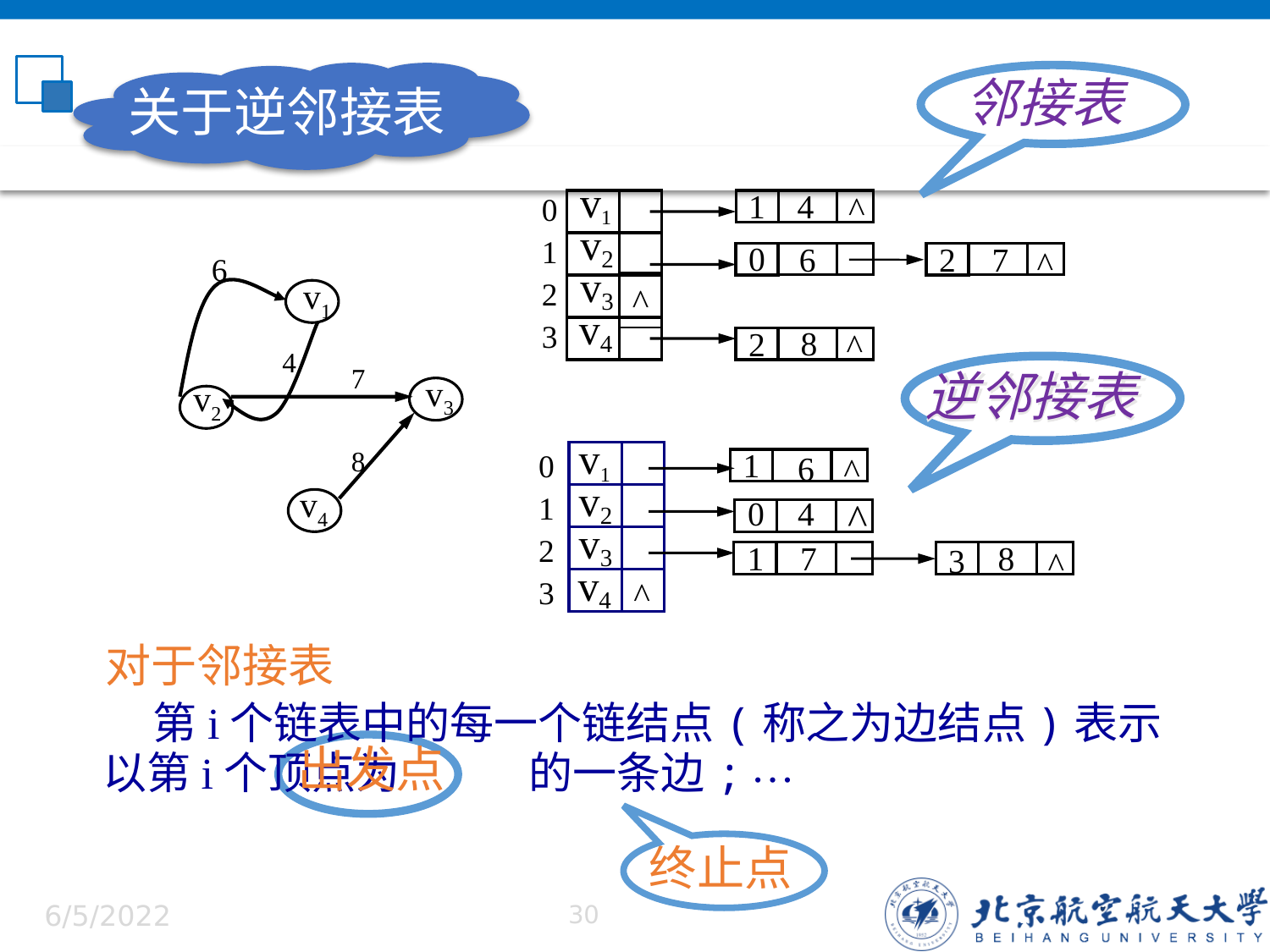

关于逆邻接表
邻接表

v1
1
4
^
0
1
2
3

v2

0
6
2
7
^

v3

^
v4
8
2
^

6
v1

4
7
v3
v2

8
v4

逆邻接表
v1
1
0
1
2
3
6
^

v2

0
4
^

v3

1
7
8
3
^

v4

^
对于邻接表
    第i个链表中的每一个链结点(称之为边结点)表示以第i个顶点为             的一条边;
出发点
…

终止点

6/5/2022
30